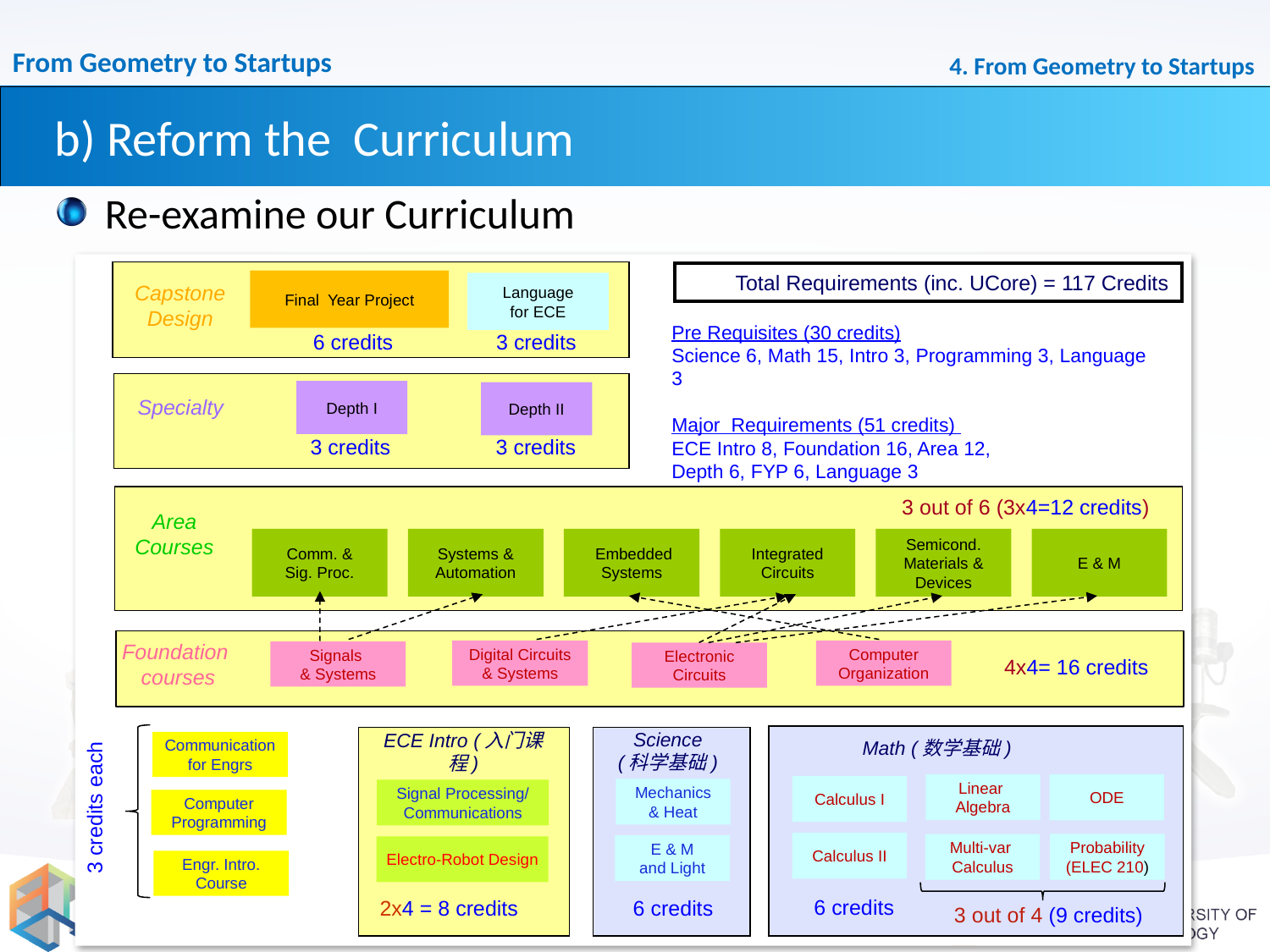

# b) Reform the  Curriculum
Re-examine our Curriculum

Total Requirements (inc. UCore) = 117 Credits
Final  Year Project
Language
for ECE
Capstone Design
Pre Requisites (30 credits)
Science 6, Math 15, Intro 3, Programming 3, Language 3

Major  Requirements (51 credits)
ECE Intro 8, Foundation 16, Area 12,
Depth 6, FYP 6, Language 3
6 credits
3 credits

Depth I
Depth II
Specialty
3 credits
3 credits

3 out of 6 (3x4=12 credits)
Area
Courses
Comm. &
Sig. Proc.
Systems &
Automation
 Embedded
Systems
Integrated
Circuits
Semicond.
Materials &
Devices
E & M

Foundation
courses
Digital Circuits
& Systems
Computer
Organization
Signals
& Systems
Electronic
Circuits
4x4= 16 credits

Communication
for Engrs
Computer
Programming
3 credits each
Engr. Intro.
Course
Science
(科学基础)

Mechanics
& Heat
E & M
and Light
6 credits

Math (数学基础)

Linear
Algebra
ODE
Calculus I
Calculus II
Probability
(ELEC 210)
Multi-var
Calculus
6 credits
3 out of 4 (9 credits)
ECE Intro (入门课程)

Signal Processing/
Communications
Electro-Robot Design
2x4 = 8 credits